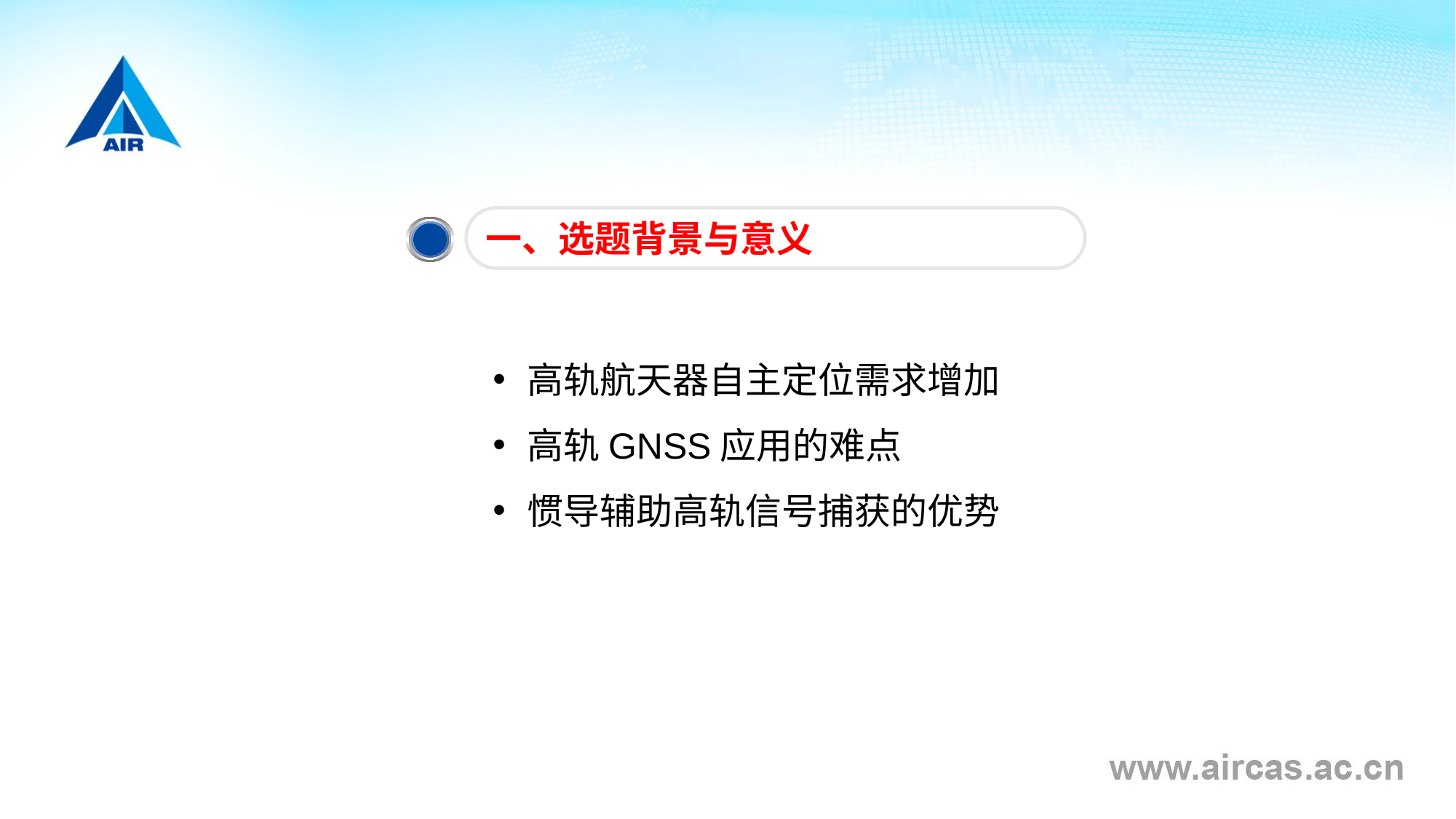

一、选题背景与意义

高轨航天器自主定位需求增加
高轨GNSS应用的难点
惯导辅助高轨信号捕获的优势